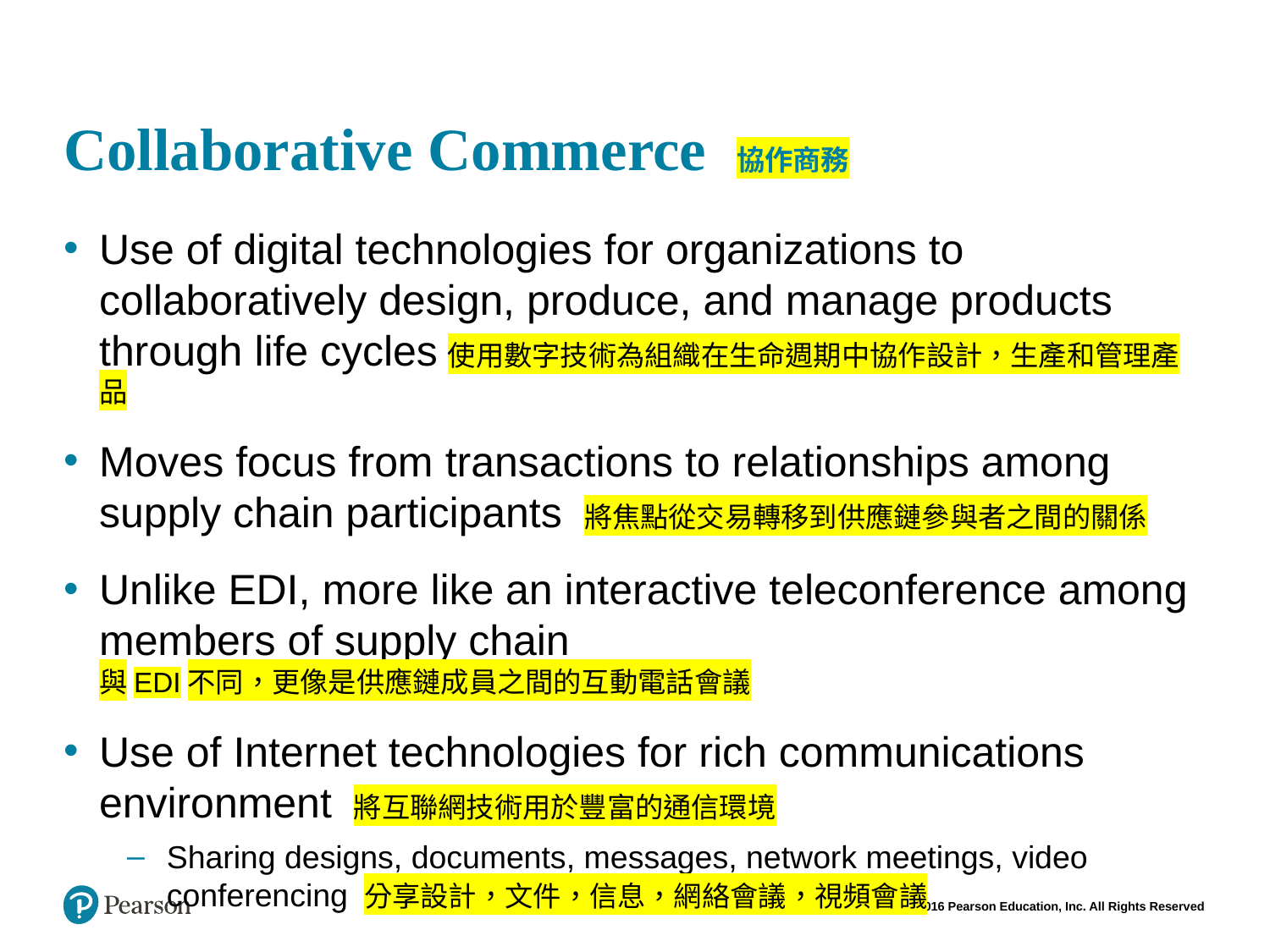

# Collaborative Commerce 協作商務
Use of digital technologies for organizations to collaboratively design, produce, and manage products through life cycles使用數字技術為組織在生命週期中協作設計，生產和管理產品
Moves focus from transactions to relationships among supply chain participants 將焦點從交易轉移到供應鏈參與者之間的關係
Unlike EDI, more like an interactive teleconference among members of supply chain
與EDI不同，更像是供應鏈成員之間的互動電話會議
Use of Internet technologies for rich communications environment 將互聯網技術用於豐富的通信環境
Sharing designs, documents, messages, network meetings, video conferencing 分享設計，文件，信息，網絡會議，視頻會議